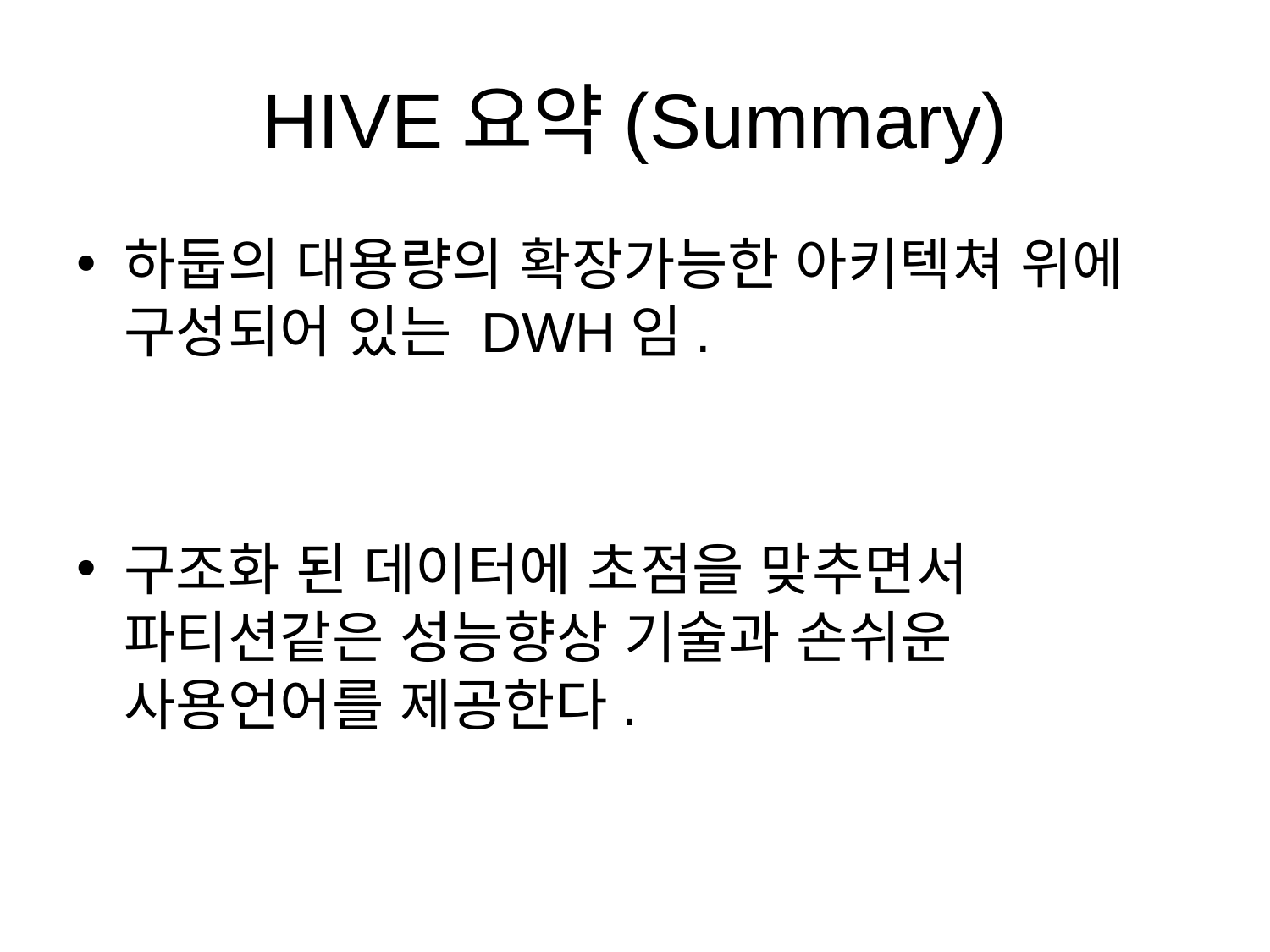

# HIVE요약(Summary)
하둡의 대용량의 확장가능한 아키텍쳐 위에 구성되어 있는 DWH임.

구조화 된 데이터에 초점을 맞추면서 파티션같은 성능향상 기술과 손쉬운 사용언어를 제공한다.